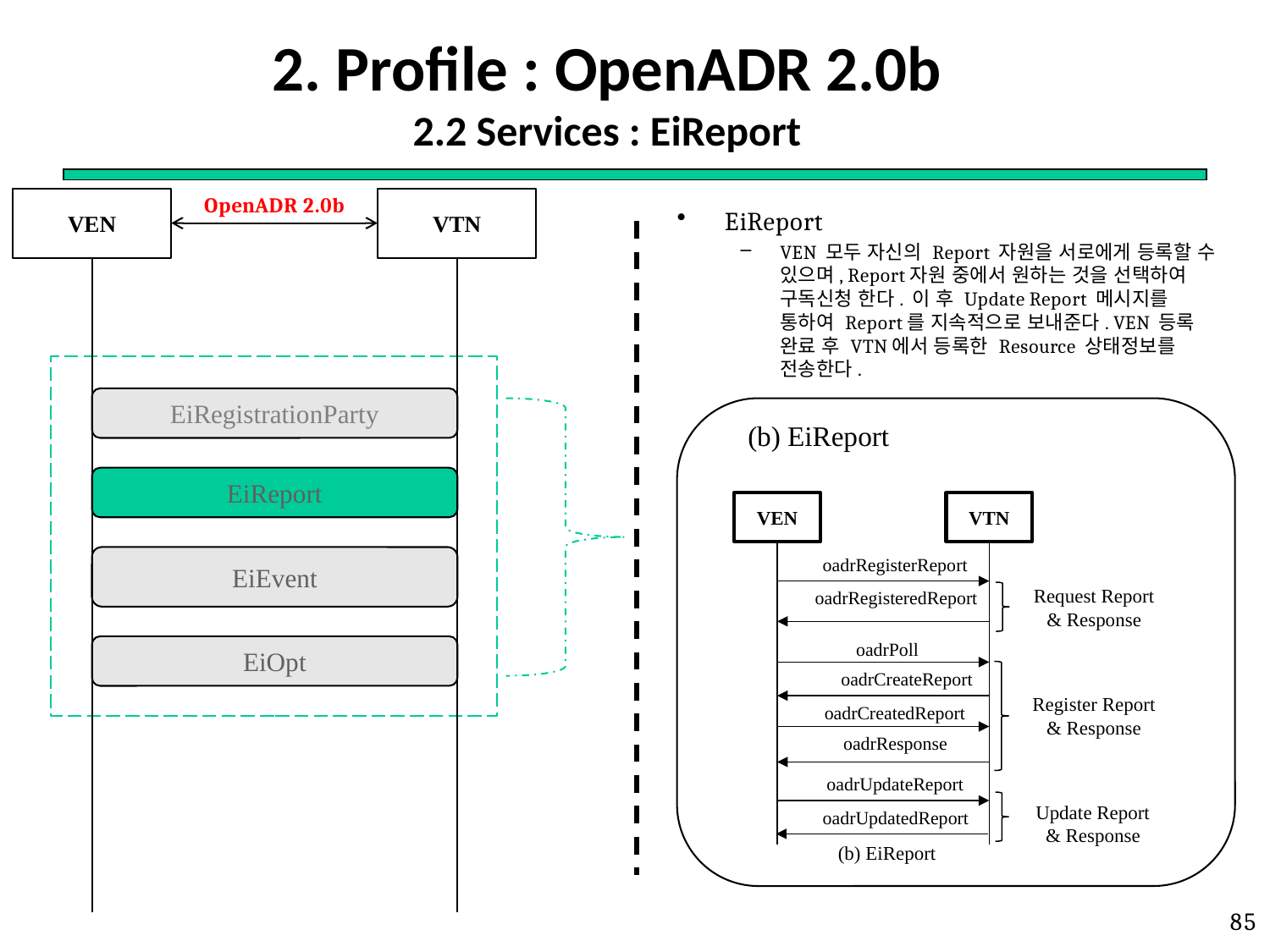

# 2. Profile : OpenADR 2.0b 2.2 Services : EiReport
OpenADR 2.0b
VEN
VTN
EiReport
VEN 모두 자신의 Report 자원을 서로에게 등록할 수 있으며, Report자원 중에서 원하는 것을 선택하여 구독신청 한다. 이 후 Update Report 메시지를 통하여 Report를 지속적으로 보내준다. VEN 등록 완료 후 VTN에서 등록한 Resource 상태정보를 전송한다.

EiRegistrationParty

(b) EiReport
EiReport
VEN
VTN
oadrRegisterReport
Request Report
& Response
oadrRegisteredReport

oadrPoll
oadrCreateReport

Register Report
& Response
oadrCreatedReport
oadrResponse
oadrUpdateReport

Update Report
& Response
oadrUpdatedReport
(b) EiReport
EiEvent
EiOpt
85